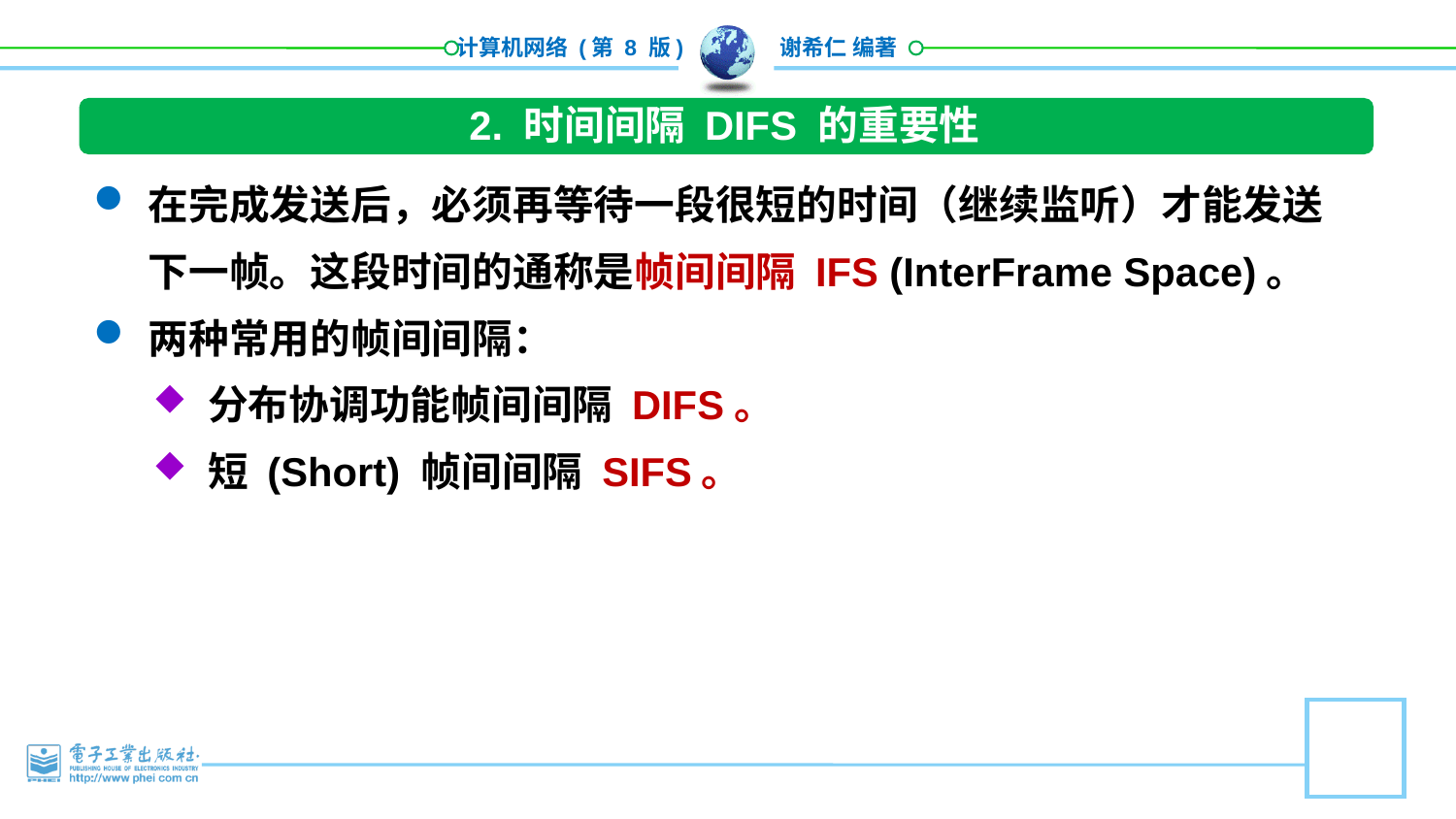

2. 时间间隔 DIFS 的重要性

在完成发送后，必须再等待一段很短的时间（继续监听）才能发送下一帧。这段时间的通称是帧间间隔 IFS (InterFrame Space)。
两种常用的帧间间隔：
分布协调功能帧间间隔 DIFS。
短 (Short) 帧间间隔 SIFS。